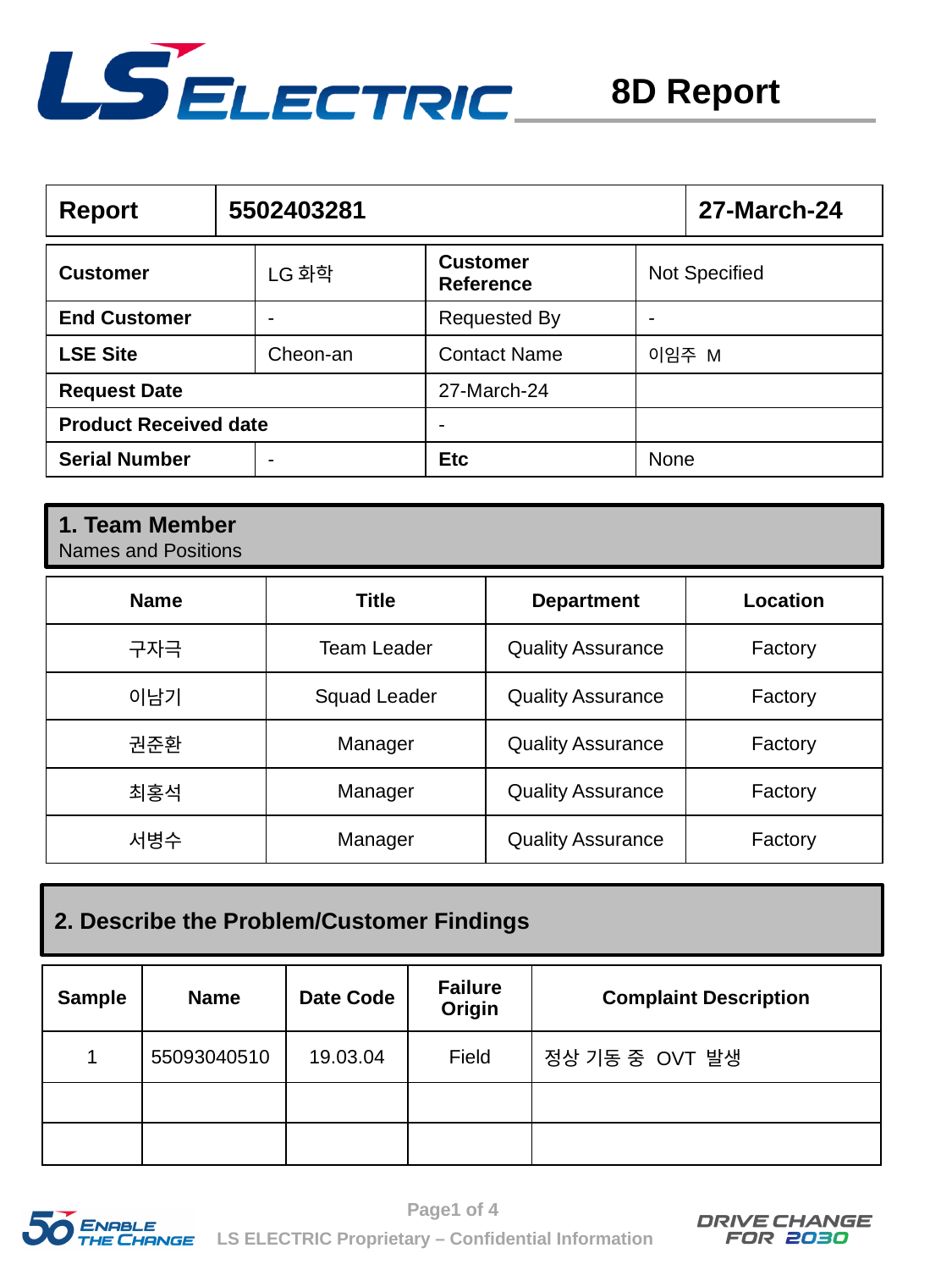

| Report | 5502403281 | 27-March-24 |
| --- | --- | --- |
| Customer | LG화학 | Customer Reference | Not Specified |
| --- | --- | --- | --- |
| End Customer | - | Requested By | - |
| LSE Site | Cheon-an | Contact Name | 이임주 M |
| Request Date |  | 27-March-24 |  |
| Product Received date |  | - |  |
| Serial Number | - | Etc | None |
1. Team Member
Names and Positions

| Name | Title | Department | Location |
| --- | --- | --- | --- |
| 구자극 | Team Leader | Quality Assurance | Factory |
| 이남기 | Squad Leader | Quality Assurance | Factory |
| 권준환 | Manager | Quality Assurance | Factory |
| 최홍석 | Manager | Quality Assurance | Factory |
| 서병수 | Manager | Quality Assurance | Factory |
2. Describe the Problem/Customer Findings

| Sample | Name | Date Code | Failure Origin | Complaint Description |
| --- | --- | --- | --- | --- |
| 1 | 55093040510 | 19.03.04 | Field | 정상 기동 중 OVT 발생 |
|  |  |  |  |  |
|  |  |  |  |  |
Page1 of 4